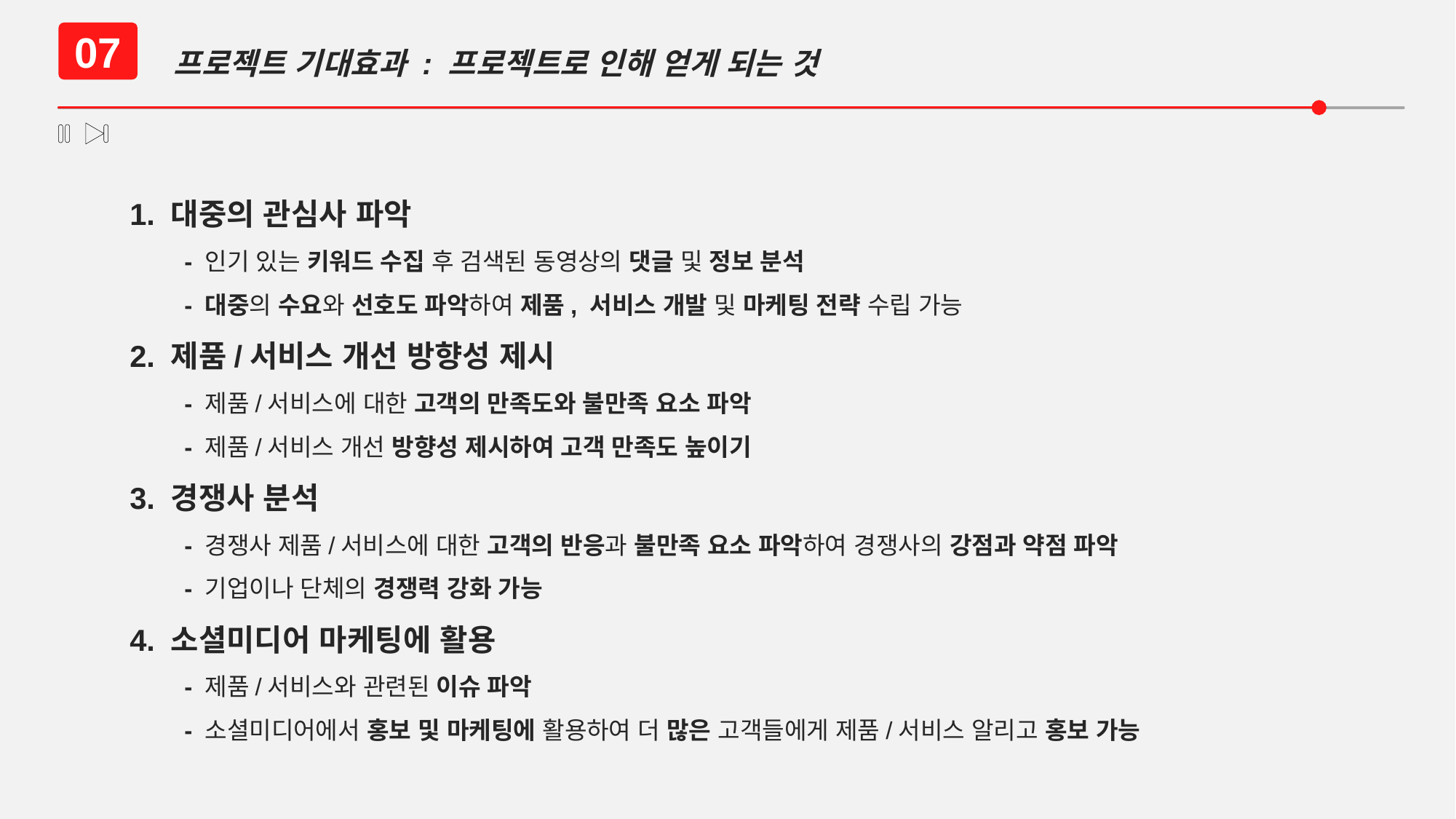

프로젝트 기대효과 : 프로젝트로 인해 얻게 되는 것
07

1. 대중의 관심사 파악
- 인기 있는 키워드 수집 후 검색된 동영상의 댓글 및 정보 분석
- 대중의 수요와 선호도 파악하여 제품, 서비스 개발 및 마케팅 전략 수립 가능
2. 제품/서비스 개선 방향성 제시
- 제품/서비스에 대한 고객의 만족도와 불만족 요소 파악
- 제품/서비스 개선 방향성 제시하여 고객 만족도 높이기
3. 경쟁사 분석
- 경쟁사 제품/서비스에 대한 고객의 반응과 불만족 요소 파악하여 경쟁사의 강점과 약점 파악
- 기업이나 단체의 경쟁력 강화 가능
4. 소셜미디어 마케팅에 활용
- 제품/서비스와 관련된 이슈 파악
- 소셜미디어에서 홍보 및 마케팅에 활용하여 더 많은 고객들에게 제품/서비스 알리고 홍보 가능